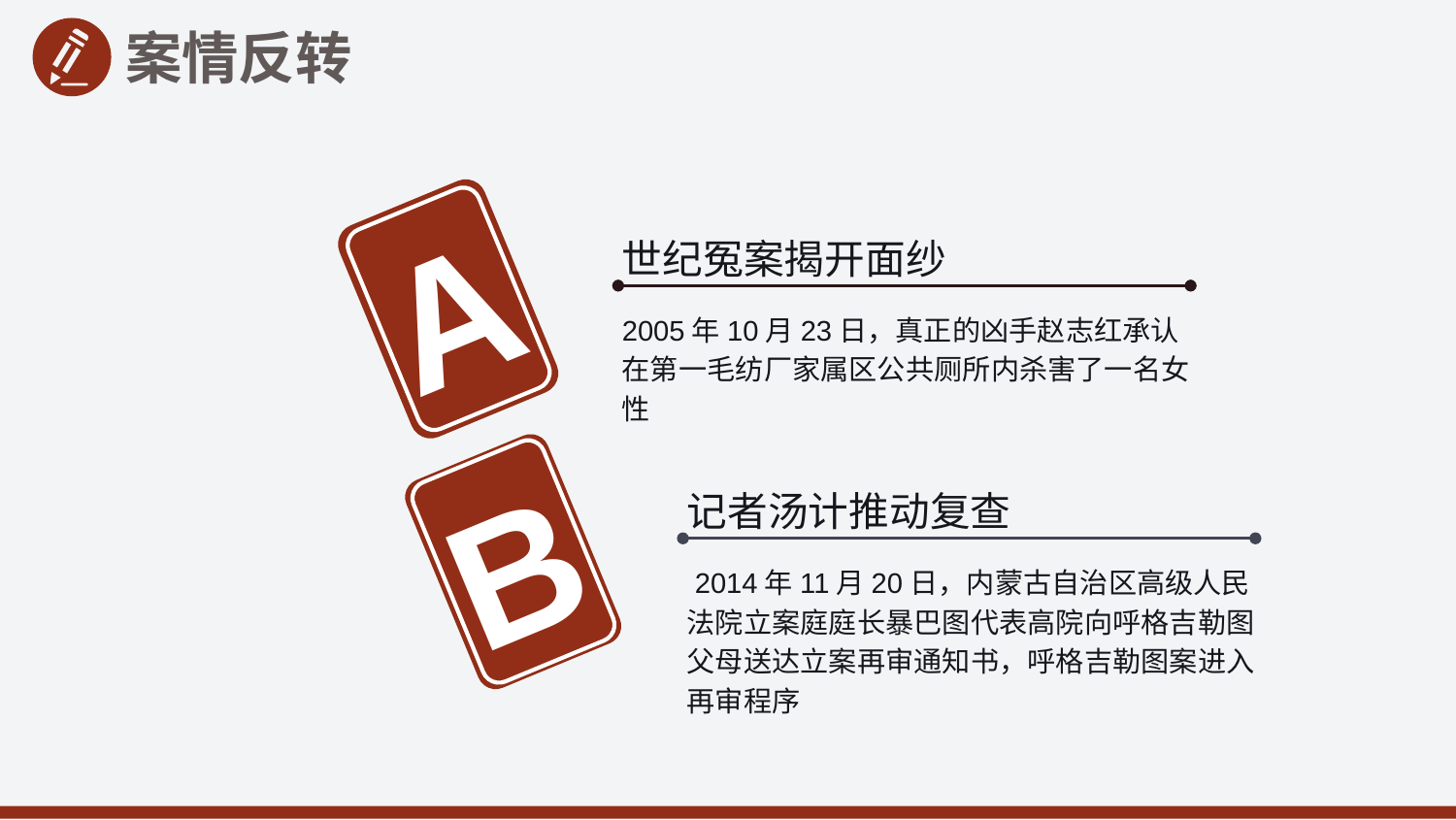

案情反转

A

世纪冤案揭开面纱

2005年10月23日，真正的凶手赵志红承认在第一毛纺厂家属区公共厕所内杀害了一名女性
B

记者汤计推动复查
 2014年11月20日，内蒙古自治区高级人民法院立案庭庭长暴巴图代表高院向呼格吉勒图父母送达立案再审通知书，呼格吉勒图案进入再审程序